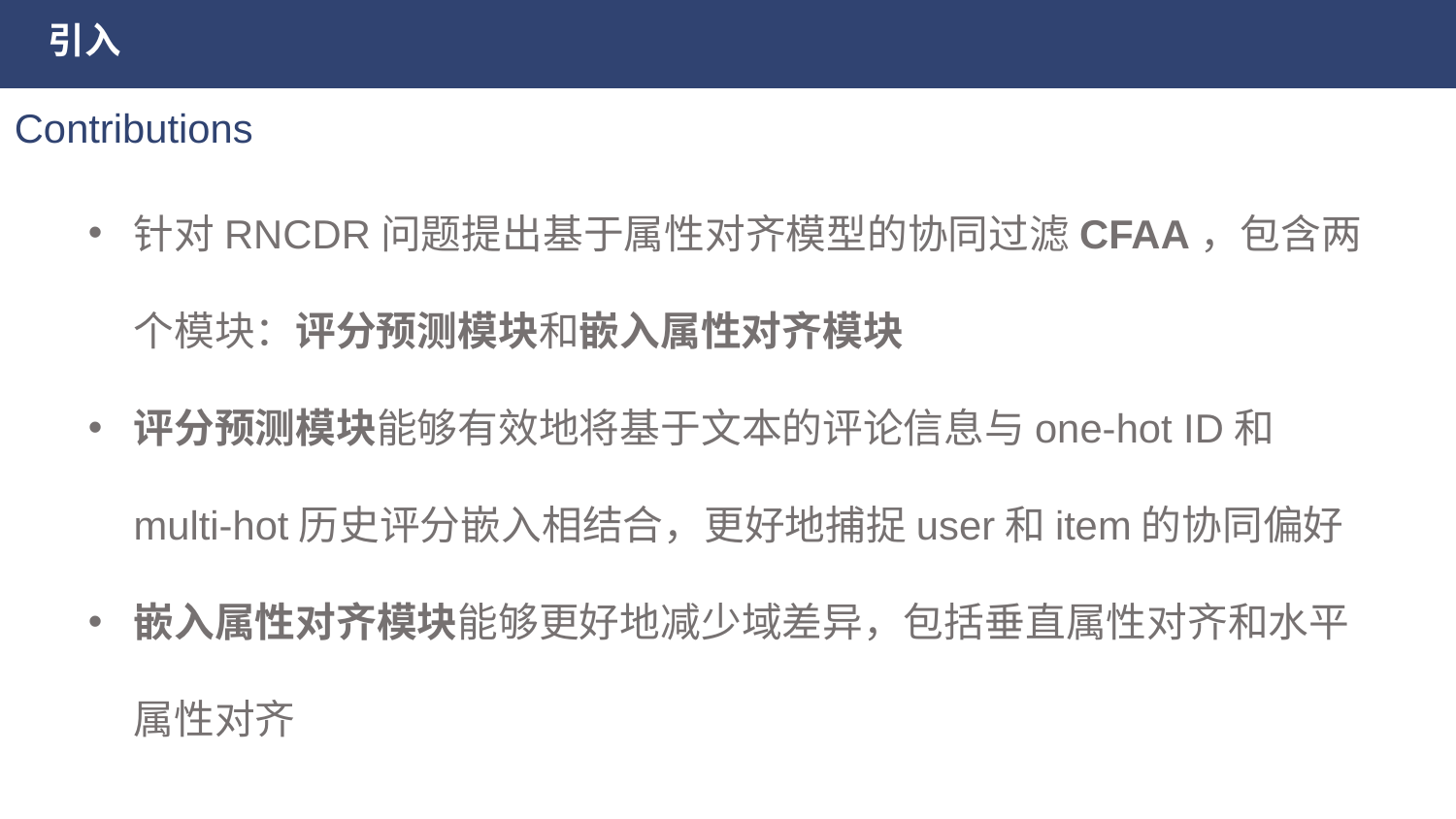

引入
Contributions
针对RNCDR问题提出基于属性对齐模型的协同过滤CFAA，包含两个模块：评分预测模块和嵌入属性对齐模块
评分预测模块能够有效地将基于文本的评论信息与one-hot ID和multi-hot历史评分嵌入相结合，更好地捕捉user和item的协同偏好
嵌入属性对齐模块能够更好地减少域差异，包括垂直属性对齐和水平属性对齐